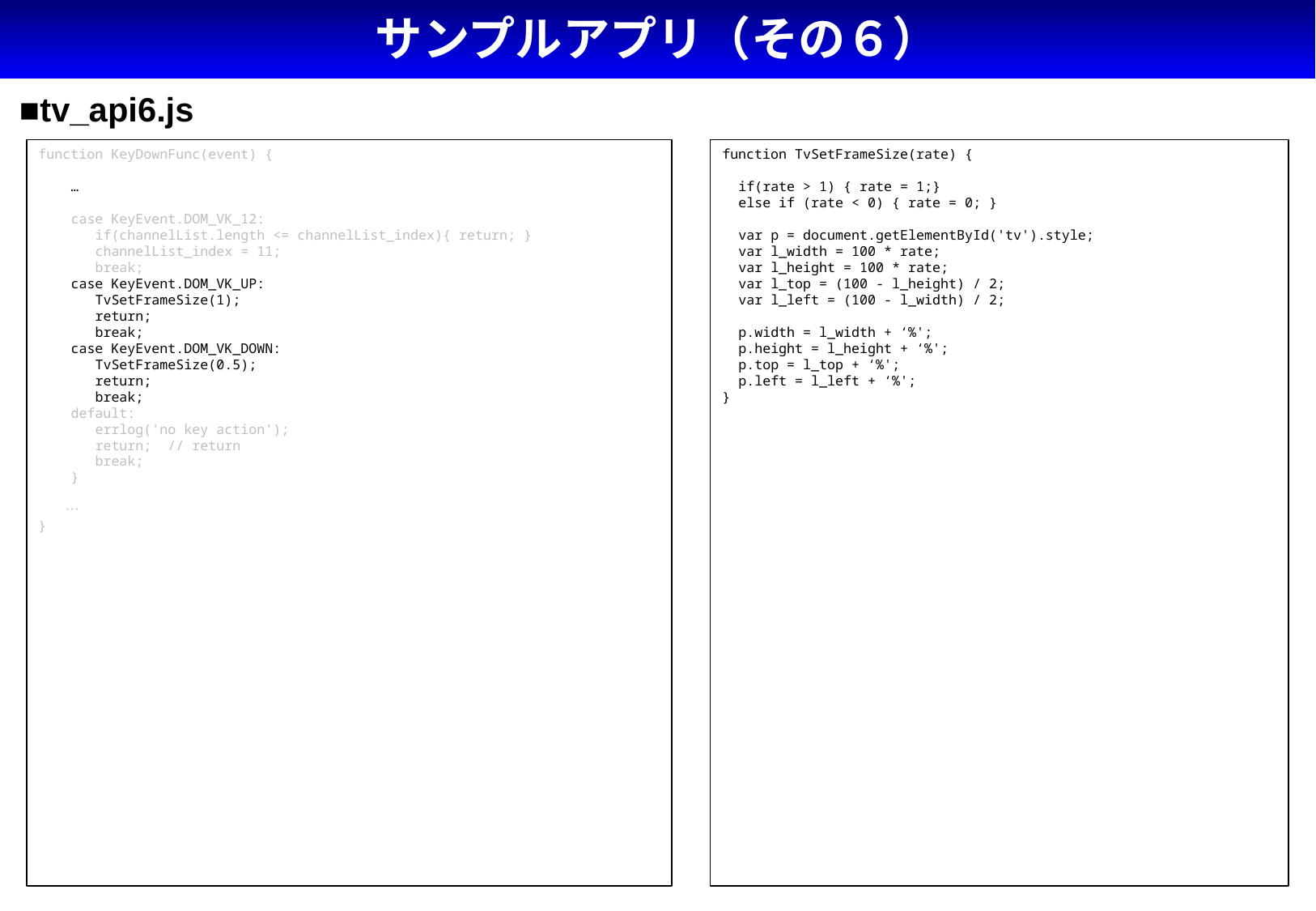

# サンプルアプリ（その６）
■tv_api6.js
function KeyDownFunc(event) {

    …

    case KeyEvent.DOM_VK_12:
       if(channelList.length <= channelList_index){ return; }
       channelList_index = 11;
       break;
    case KeyEvent.DOM_VK_UP:
       TvSetFrameSize(1);
       return;
       break;
    case KeyEvent.DOM_VK_DOWN:
       TvSetFrameSize(0.5);
       return;
       break;
    default:
       errlog('no key action');
       return;  // return
       break;
    }

　　…
}

function TvSetFrameSize(rate) {

  if(rate > 1) { rate = 1;}
  else if (rate < 0) { rate = 0; }

  var p = document.getElementById('tv').style;
  var l_width = 100 * rate;
  var l_height = 100 * rate;
  var l_top = (100 - l_height) / 2;
  var l_left = (100 - l_width) / 2;

  p.width = l_width + ‘%';
  p.height = l_height + ‘%';
  p.top = l_top + ‘%';
  p.left = l_left + ‘%';
}